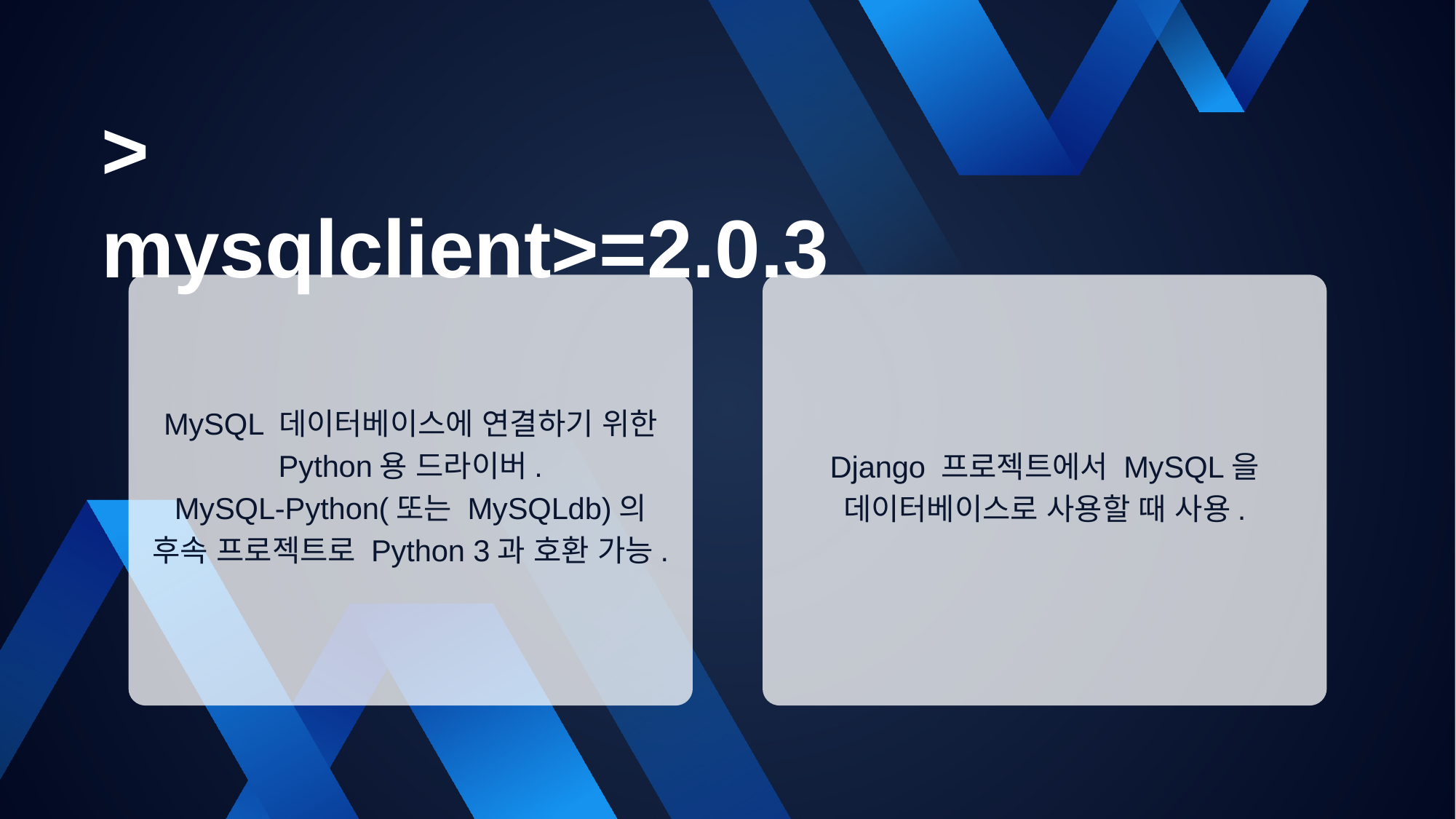

> mysqlclient>=2.0.3

MySQL 데이터베이스에 연결하기 위한 Python용 드라이버.
MySQL-Python(또는 MySQLdb)의 후속 프로젝트로 Python 3과 호환 가능.
Django 프로젝트에서 MySQL을 데이터베이스로 사용할 때 사용.